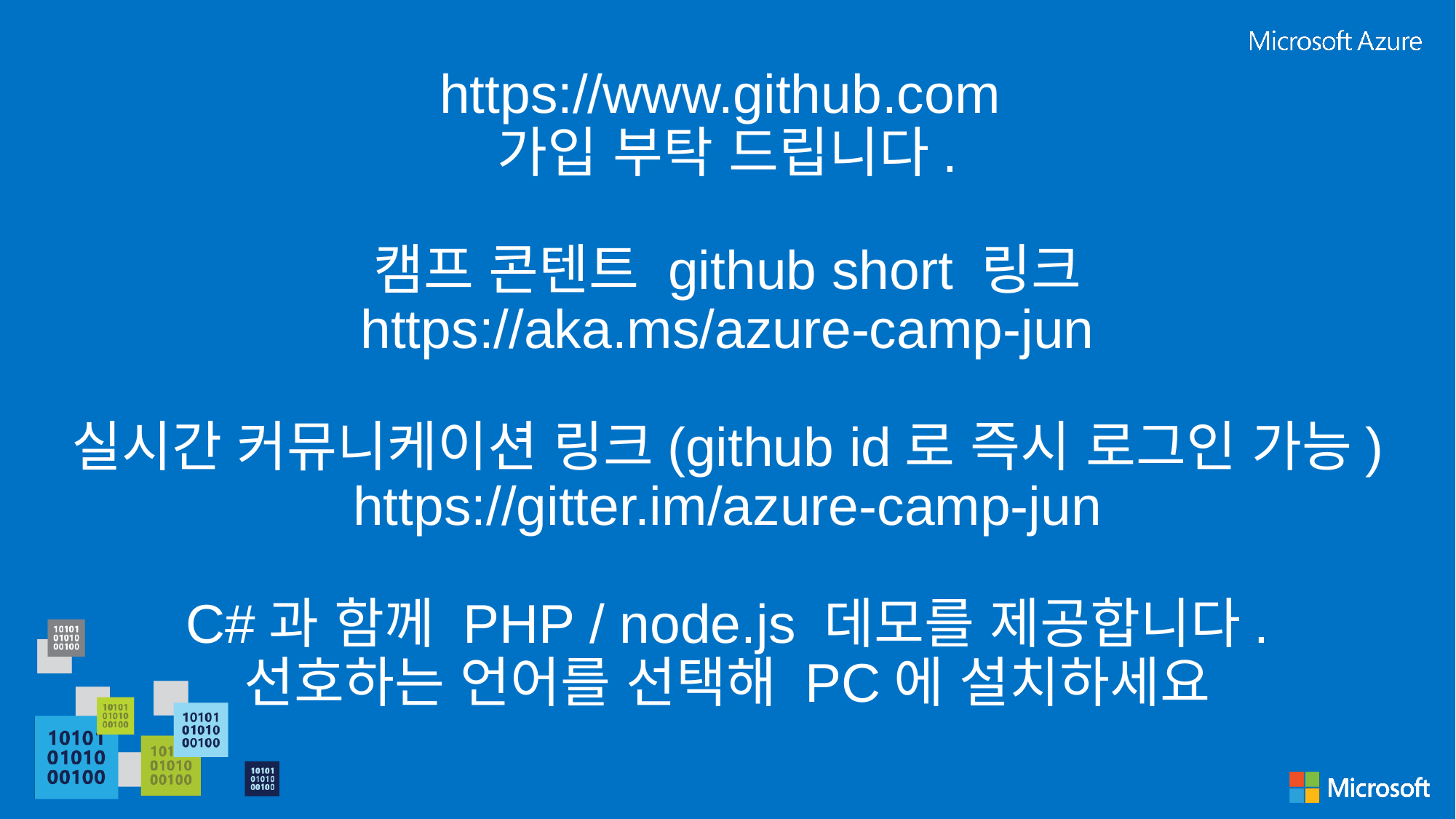

# https://www.github.com 가입 부탁 드립니다. 캠프 콘텐트 github short 링크 https://aka.ms/azure-camp-jun 실시간 커뮤니케이션 링크(github id로 즉시 로그인 가능) https://gitter.im/azure-camp-jun C#과 함께 PHP / node.js 데모를 제공합니다. 선호하는 언어를 선택해 PC에 설치하세요